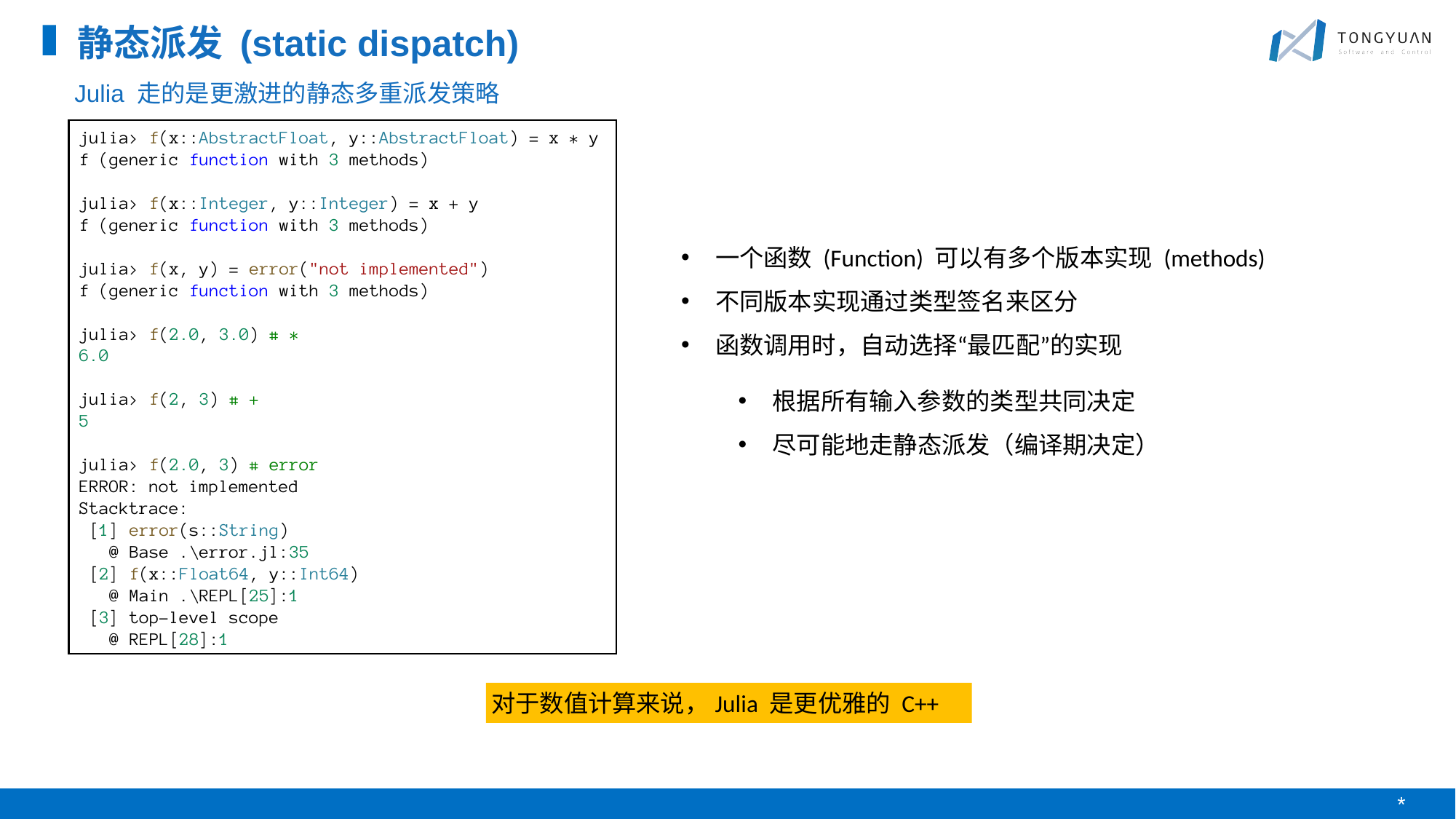

静态派发 (static dispatch)
Julia 走的是更激进的静态多重派发策略
julia> f(x::AbstractFloat, y::AbstractFloat) = x * y
f (generic function with 3 methods)
julia> f(x::Integer, y::Integer) = x + y
f (generic function with 3 methods)
julia> f(x, y) = error("not implemented")
f (generic function with 3 methods)
julia> f(2.0, 3.0) # *
6.0
julia> f(2, 3) # +
5
julia> f(2.0, 3) # error
ERROR: not implemented
Stacktrace:
 [1] error(s::String)
   @ Base .\error.jl:35
 [2] f(x::Float64, y::Int64)
   @ Main .\REPL[25]:1
 [3] top-level scope
   @ REPL[28]:1
一个函数 (Function) 可以有多个版本实现 (methods)
不同版本实现通过类型签名来区分
函数调用时，自动选择“最匹配”的实现
根据所有输入参数的类型共同决定
尽可能地走静态派发（编译期决定）
对于数值计算来说，Julia 是更优雅的 C++
*